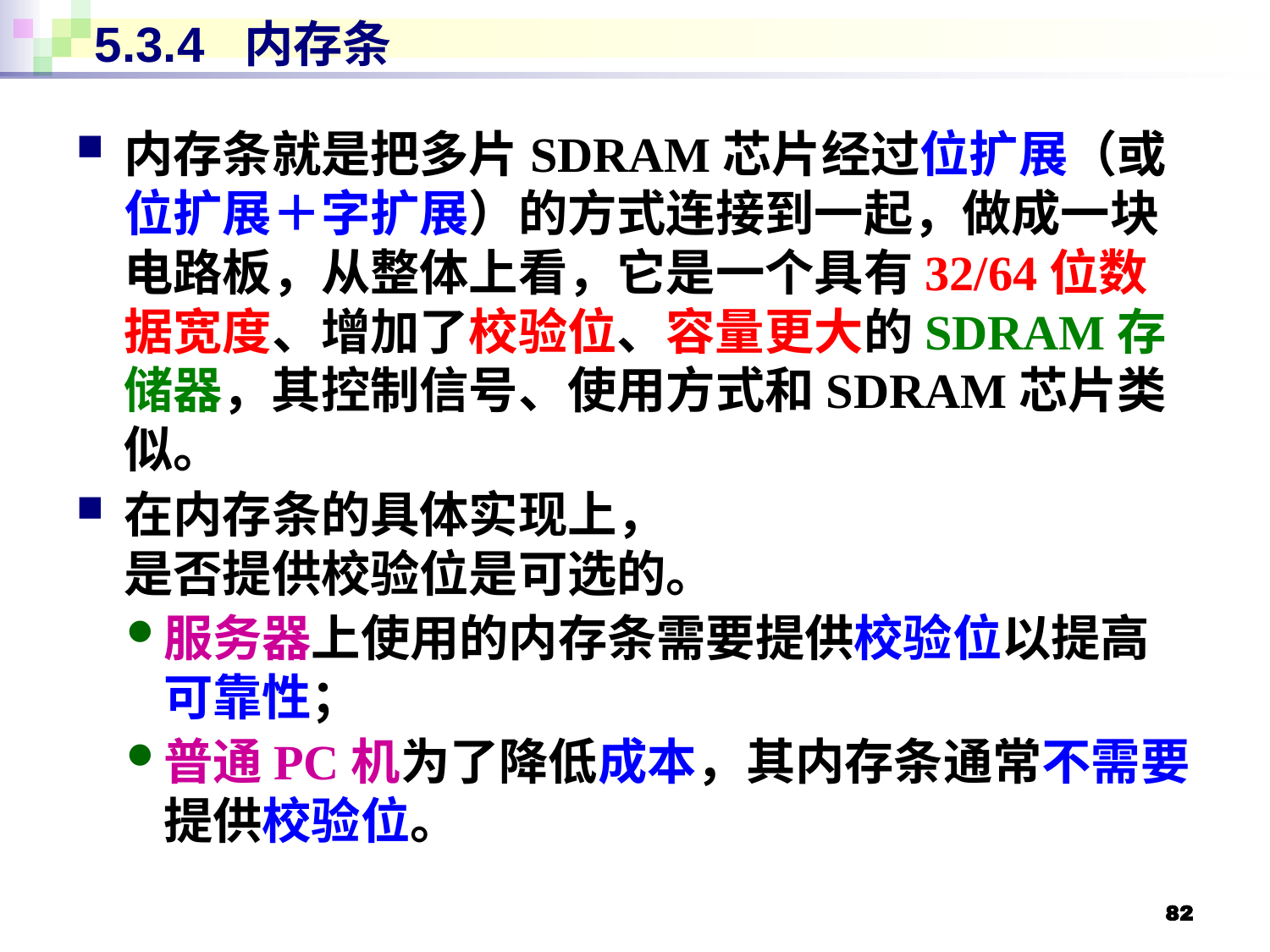

# 5.3.4  内存条
内存条就是把多片SDRAM芯片经过位扩展（或位扩展＋字扩展）的方式连接到一起，做成一块电路板，从整体上看，它是一个具有32/64位数据宽度、增加了校验位、容量更大的SDRAM存储器，其控制信号、使用方式和SDRAM芯片类似。
在内存条的具体实现上，
是否提供校验位是可选的。
服务器上使用的内存条需要提供校验位以提高可靠性；
普通PC机为了降低成本，其内存条通常不需要提供校验位。
82